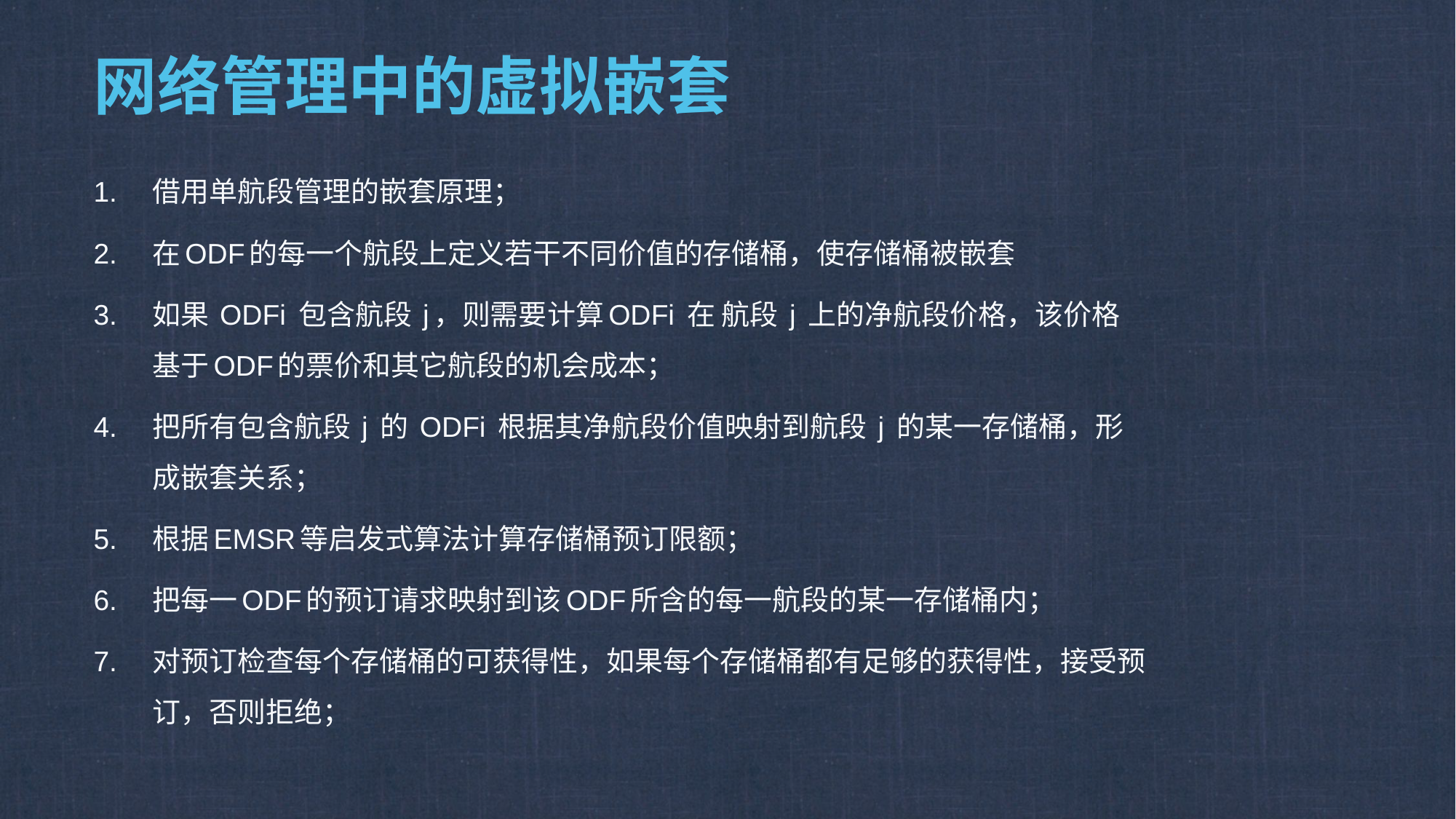

# 网络管理中的虚拟嵌套
借用单航段管理的嵌套原理；
在ODF的每一个航段上定义若干不同价值的存储桶，使存储桶被嵌套
如果 ODFi 包含航段 j，则需要计算ODFi 在 航段 j 上的净航段价格，该价格基于ODF的票价和其它航段的机会成本；
把所有包含航段 j 的 ODFi 根据其净航段价值映射到航段 j 的某一存储桶，形成嵌套关系；
根据EMSR等启发式算法计算存储桶预订限额；
把每一ODF的预订请求映射到该ODF所含的每一航段的某一存储桶内；
对预订检查每个存储桶的可获得性，如果每个存储桶都有足够的获得性，接受预订，否则拒绝；